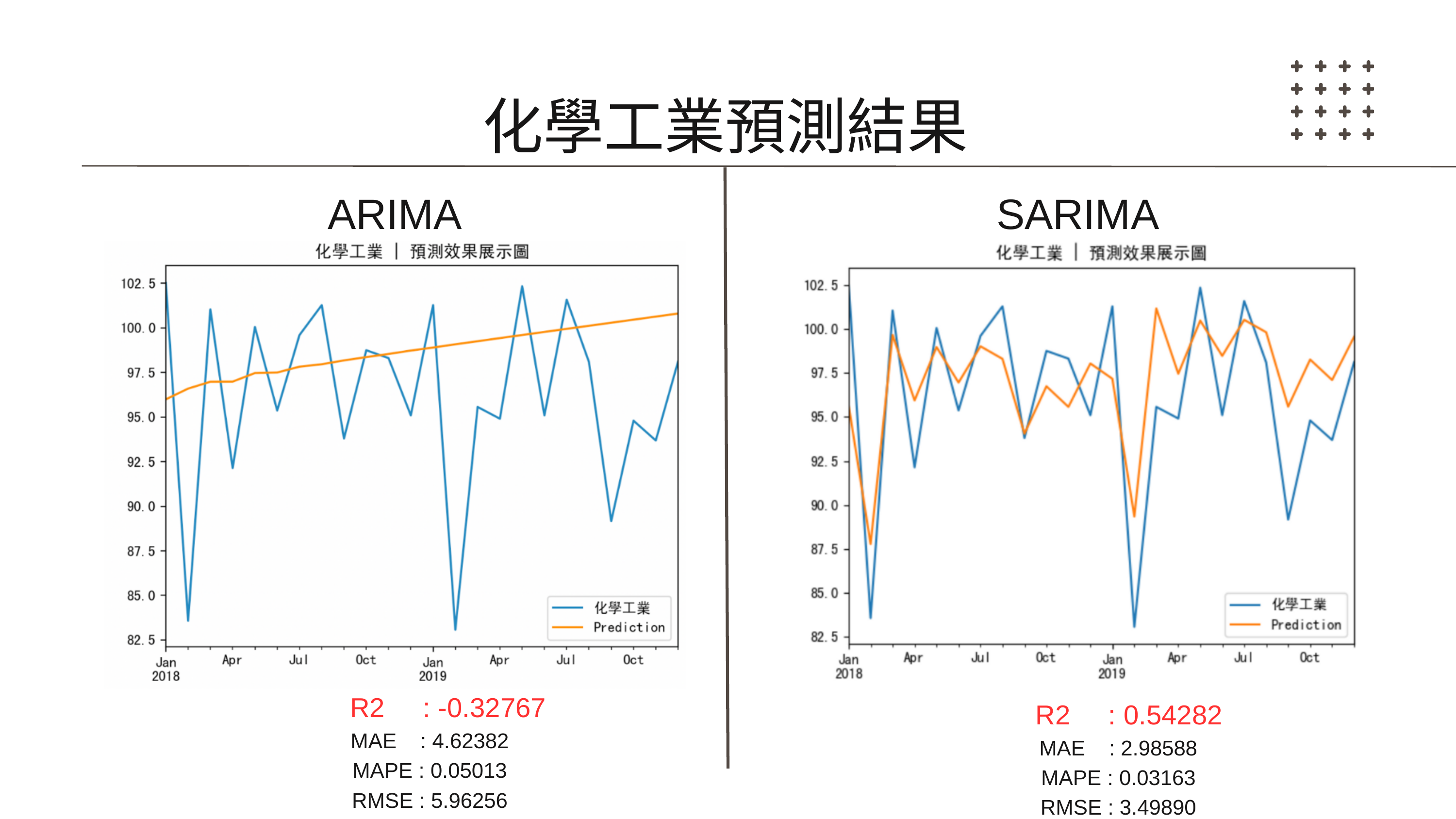

化學工業預測結果

ARIMA
SARIMA

            R2     : -0.32767
MAE    : 4.62382
MAPE : 0.05013
RMSE : 5.96256

     R2     : 0.54282
MAE    : 2.98588
MAPE : 0.03163
RMSE : 3.49890